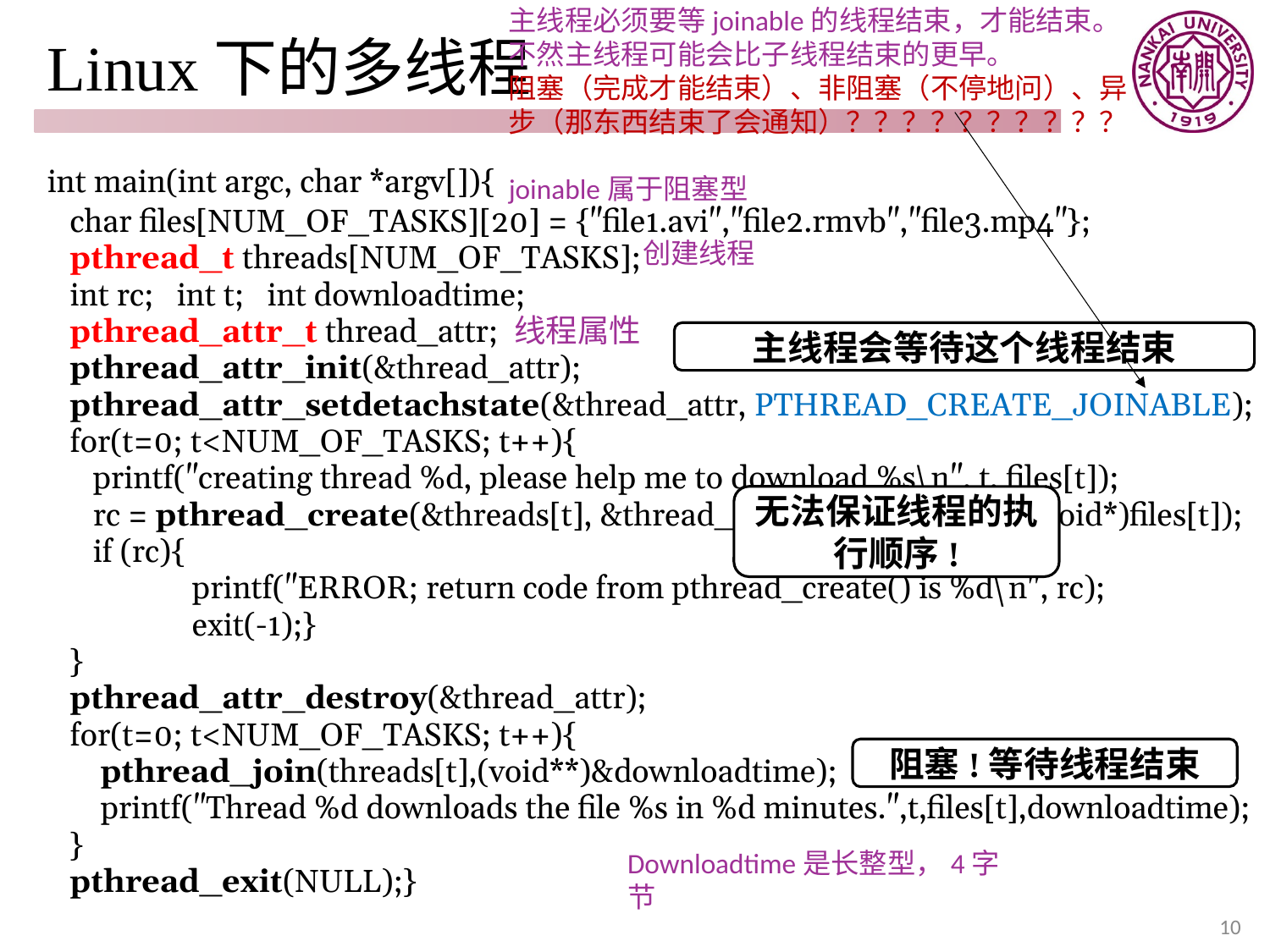

主线程必须要等joinable的线程结束，才能结束。不然主线程可能会比子线程结束的更早。
阻塞（完成才能结束）、非阻塞（不停地问）、异步（那东西结束了会通知）？？？？？？？？？？
joinable属于阻塞型

# Linux下的多线程
int main(int argc, char *argv[]){
   char files[NUM_OF_TASKS][20] = {"file1.avi","file2.rmvb","file3.mp4"};
   pthread_t threads[NUM_OF_TASKS];
   int rc;   int t;   int downloadtime;
   pthread_attr_t thread_attr; 线程属性
   pthread_attr_init(&thread_attr);
   pthread_attr_setdetachstate(&thread_attr, PTHREAD_CREATE_JOINABLE);
   for(t=0; t<NUM_OF_TASKS; t++){
      printf("creating thread %d, please help me to download %s\n", t, files[t]);
      rc = pthread_create(&threads[t], &thread_attr, downloadfile, (void*)files[t]);
      if (rc){
                   printf("ERROR; return code from pthread_create() is %d\n", rc);
                   exit(-1);}
   }
   pthread_attr_destroy(&thread_attr);
   for(t=0; t<NUM_OF_TASKS; t++){
       pthread_join(threads[t],(void**)&downloadtime);
       printf("Thread %d downloads the file %s in %d minutes.",t,files[t],downloadtime);
   }
   pthread_exit(NULL);}
创建线程
主线程会等待这个线程结束
无法保证线程的执行顺序!
阻塞!等待线程结束
Downloadtime是长整型，4字节
10